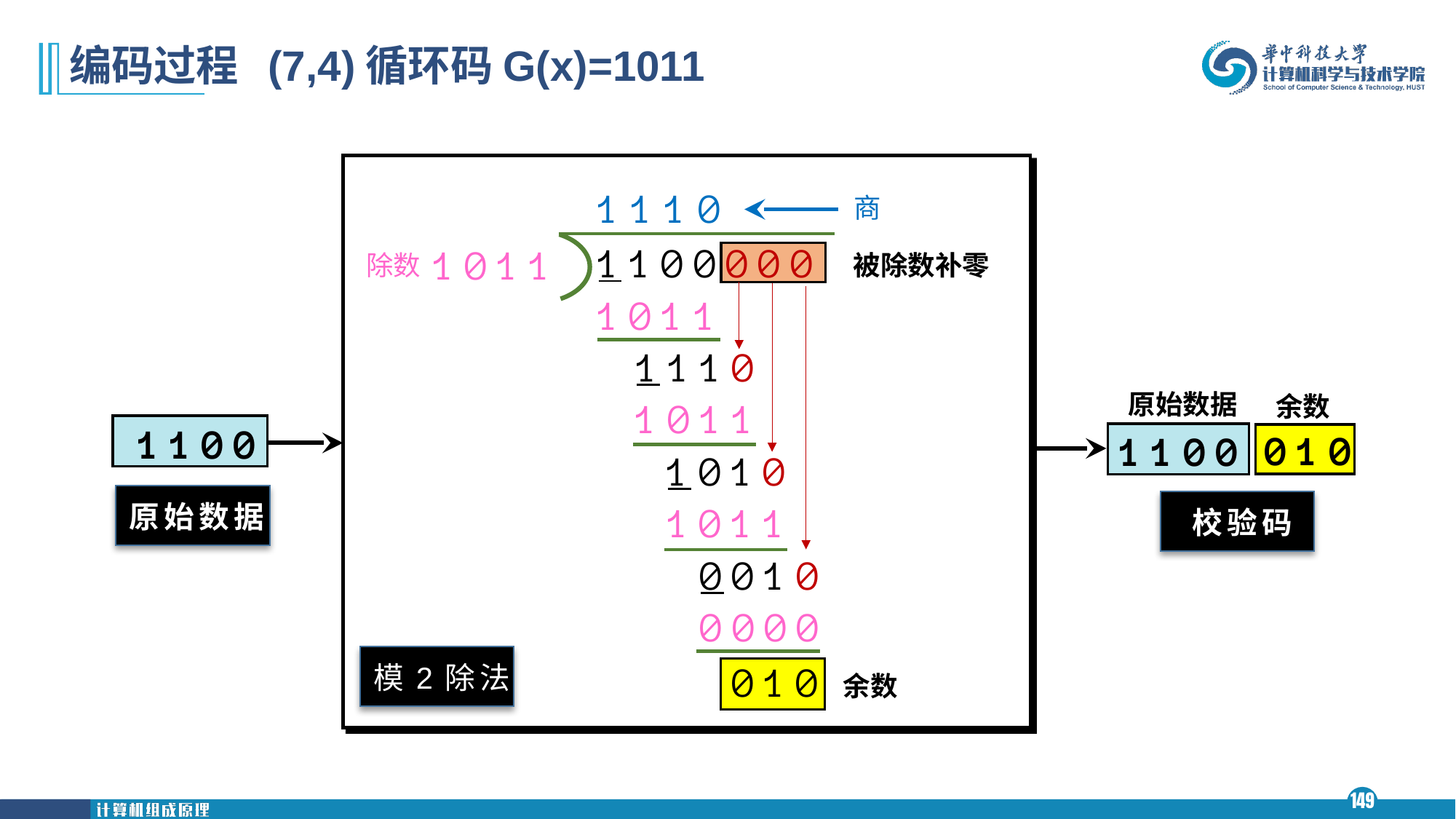

# 编码过程  (7,4)循环码G(x)=1011

模2除法
1
1
1
0
商
1100000

1011
除数

被除数补零
1011
1110
原始数据
余数
010

1100

校验码
1011

1100

原始数据
1010
1011
0010
0000
010

余数